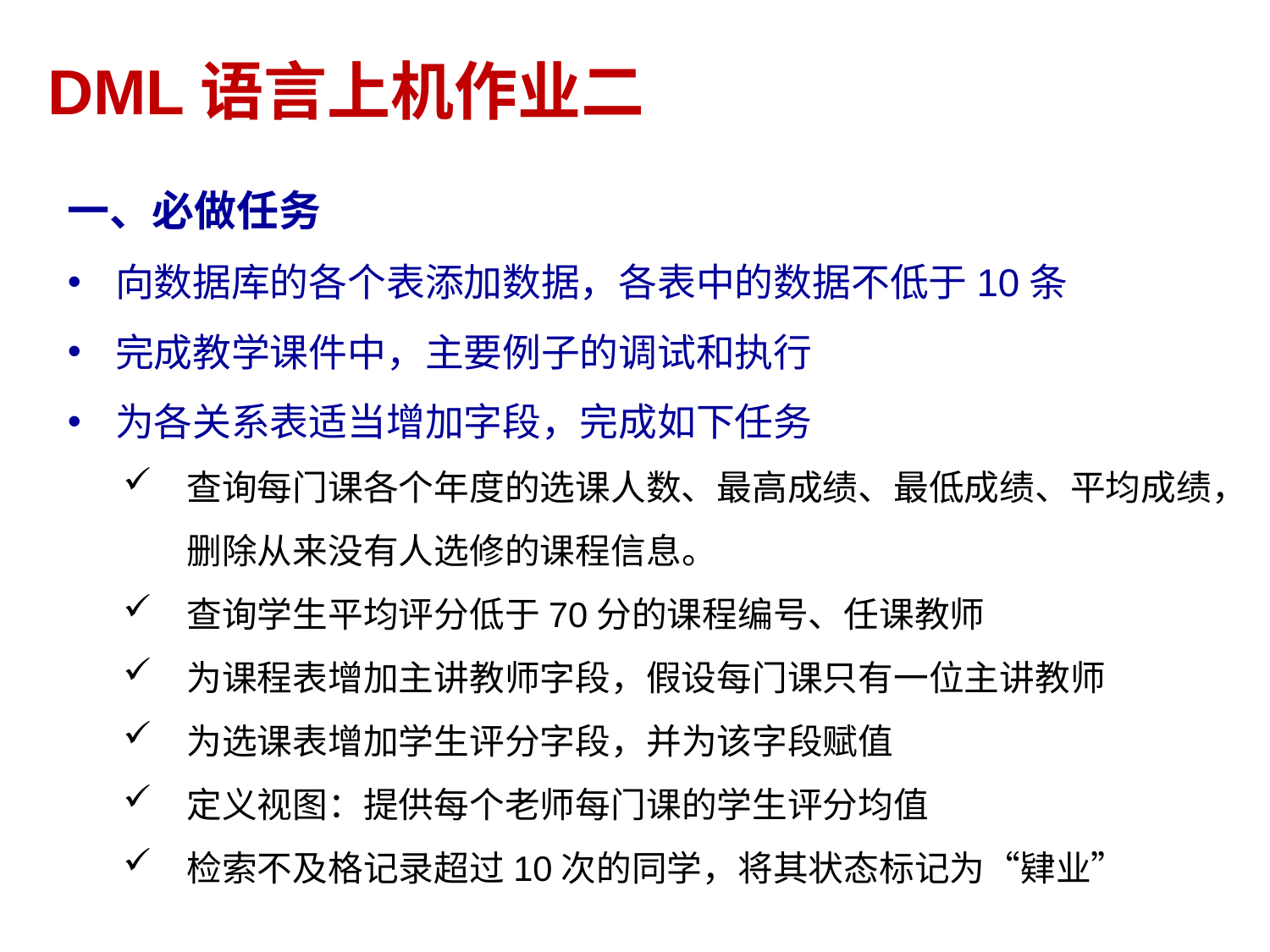

# DML语言上机作业二
一、必做任务
向数据库的各个表添加数据，各表中的数据不低于10条
完成教学课件中，主要例子的调试和执行
为各关系表适当增加字段，完成如下任务
查询每门课各个年度的选课人数、最高成绩、最低成绩、平均成绩，删除从来没有人选修的课程信息。
查询学生平均评分低于70分的课程编号、任课教师
为课程表增加主讲教师字段，假设每门课只有一位主讲教师
为选课表增加学生评分字段，并为该字段赋值
定义视图：提供每个老师每门课的学生评分均值
检索不及格记录超过10次的同学，将其状态标记为“肄业”